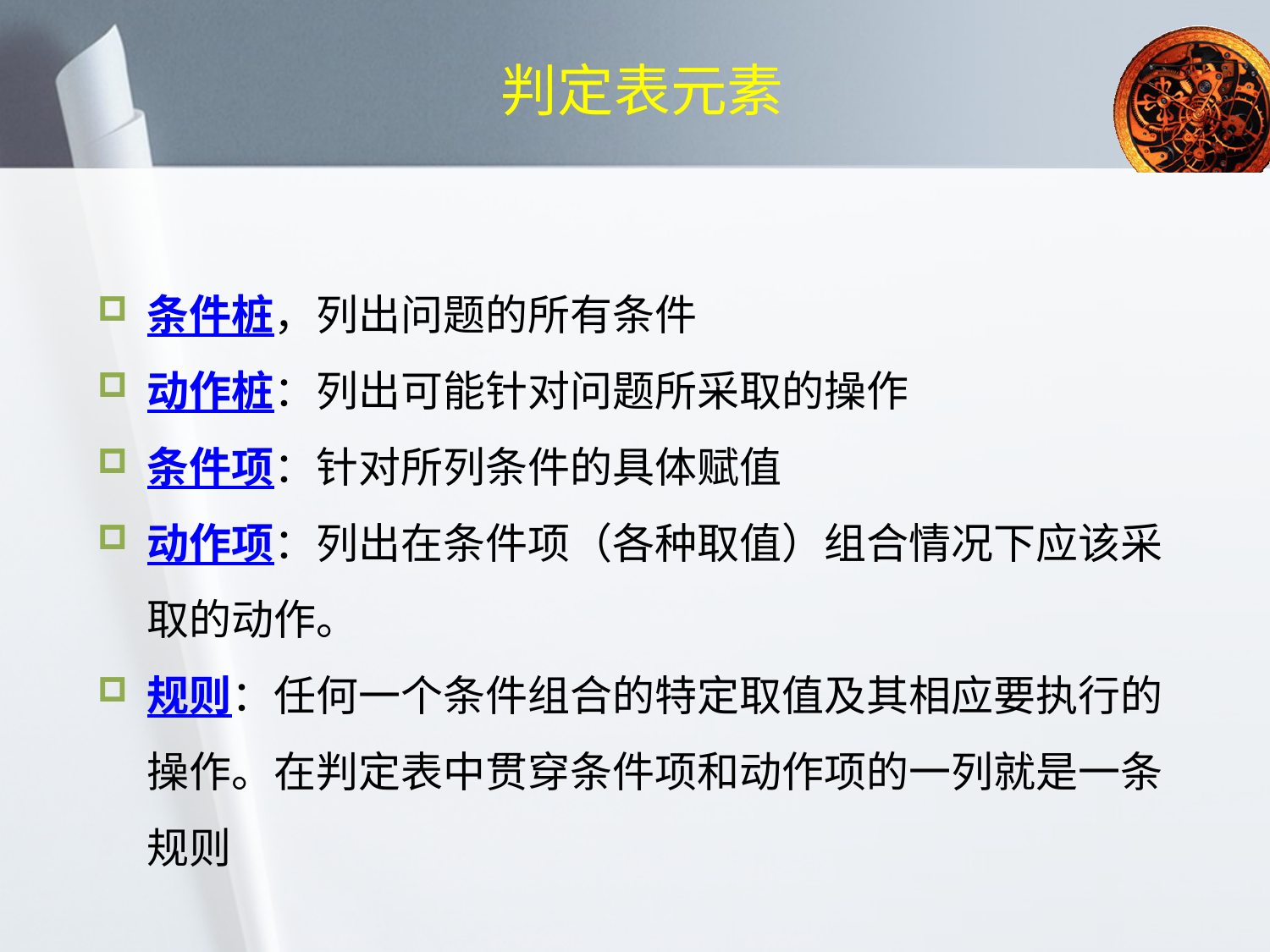

# 判定表元素
条件桩，列出问题的所有条件
动作桩：列出可能针对问题所采取的操作
条件项：针对所列条件的具体赋值
动作项：列出在条件项（各种取值）组合情况下应该采取的动作。
规则：任何一个条件组合的特定取值及其相应要执行的操作。在判定表中贯穿条件项和动作项的一列就是一条规则